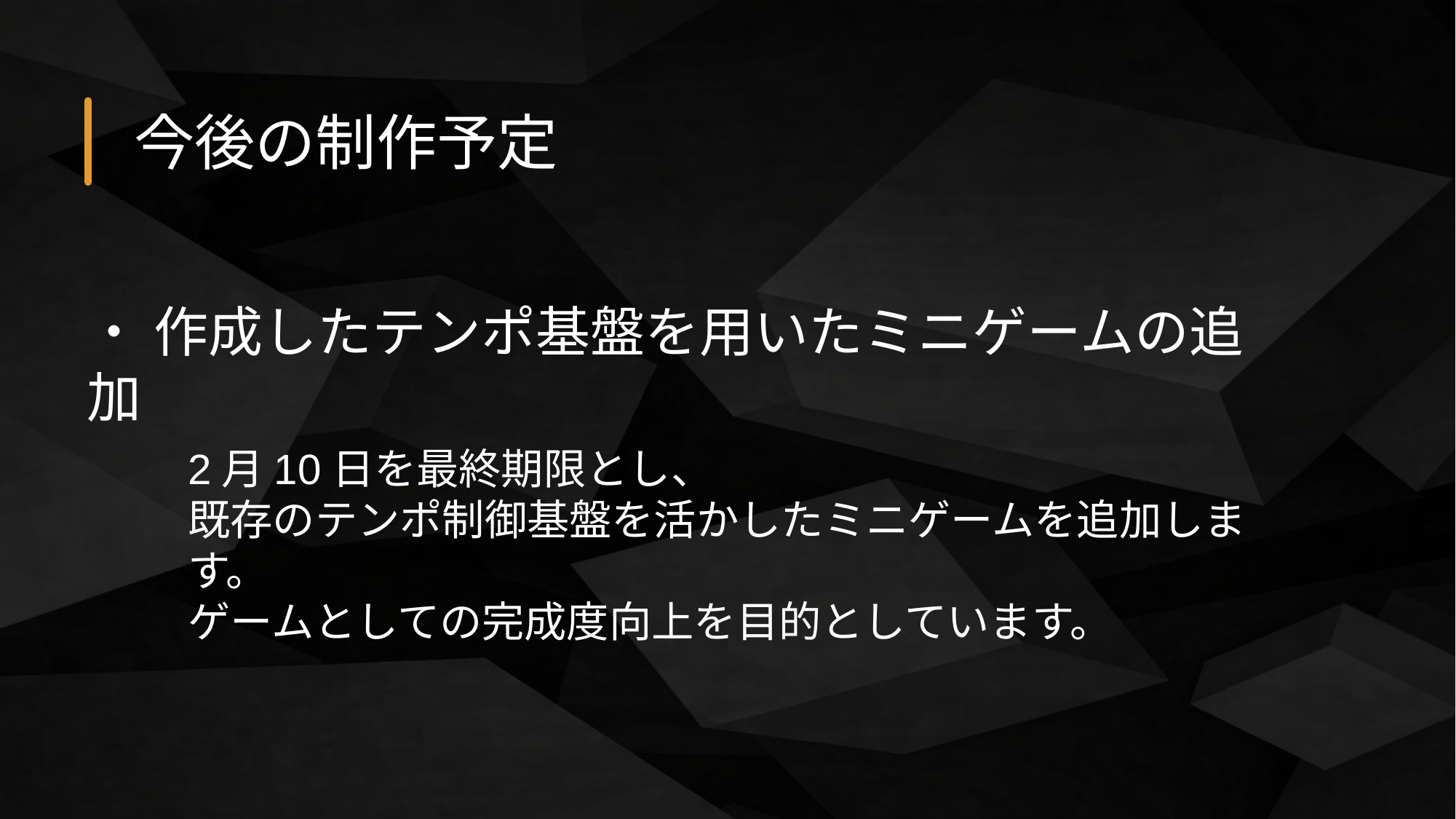

今後の制作予定
・ 作成したテンポ基盤を用いたミニゲームの追加

2月10日を最終期限とし、
既存のテンポ制御基盤を活かしたミニゲームを追加します。
ゲームとしての完成度向上を目的としています。